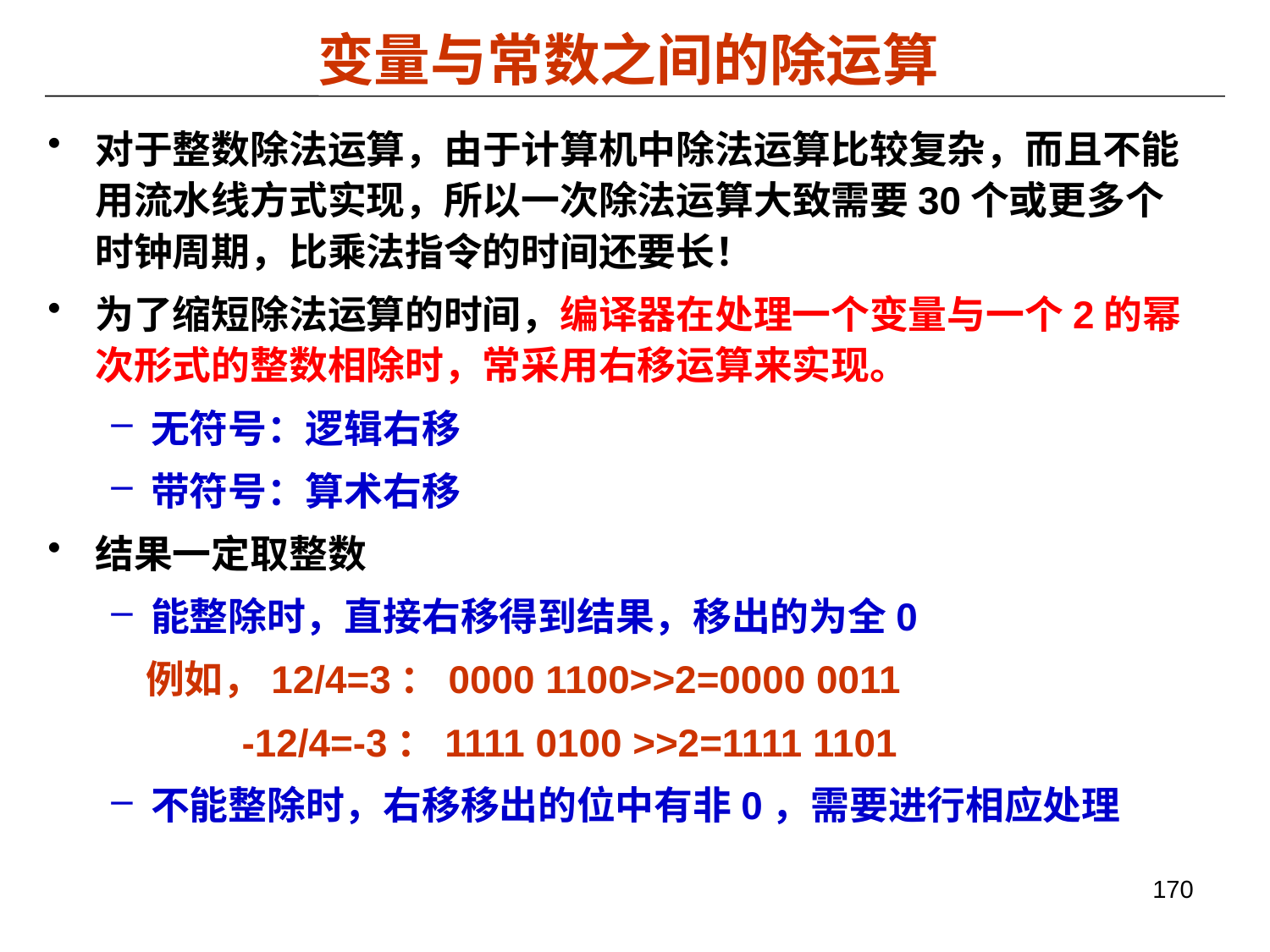

# 变量与常数之间的除运算
对于整数除法运算，由于计算机中除法运算比较复杂，而且不能用流水线方式实现，所以一次除法运算大致需要30个或更多个时钟周期，比乘法指令的时间还要长！
为了缩短除法运算的时间，编译器在处理一个变量与一个2的幂次形式的整数相除时，常采用右移运算来实现。
无符号：逻辑右移
带符号：算术右移
结果一定取整数
能整除时，直接右移得到结果，移出的为全0
          例如，12/4=3：0000 1100>>2=0000 0011
                  -12/4=-3：1111 0100 >>2=1111 1101
不能整除时，右移移出的位中有非0，需要进行相应处理
170